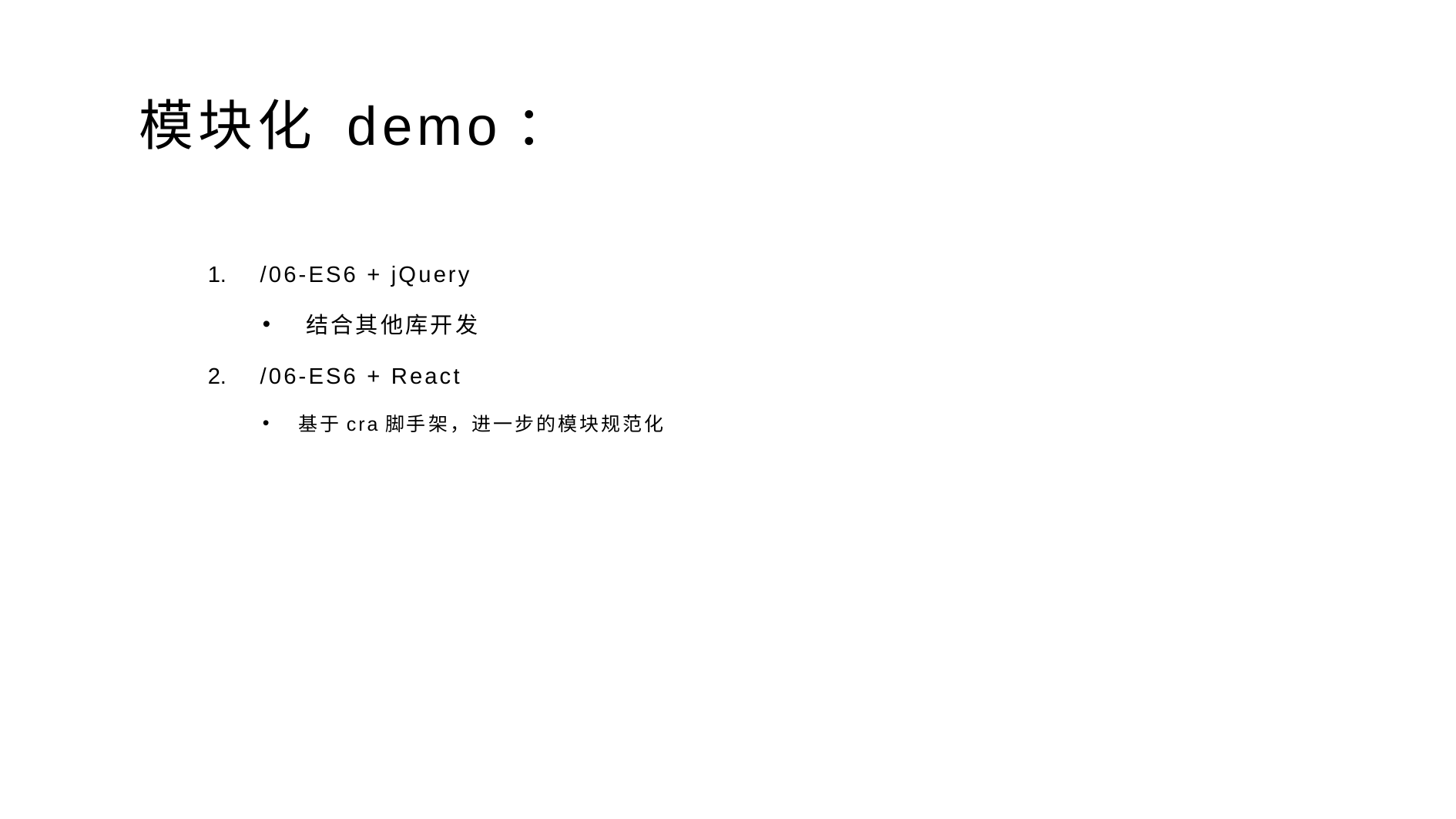

# 模块化 demo：

 /06-ES6 + jQuery
结合其他库开发
 /06-ES6 + React
基于cra脚手架，进一步的模块规范化